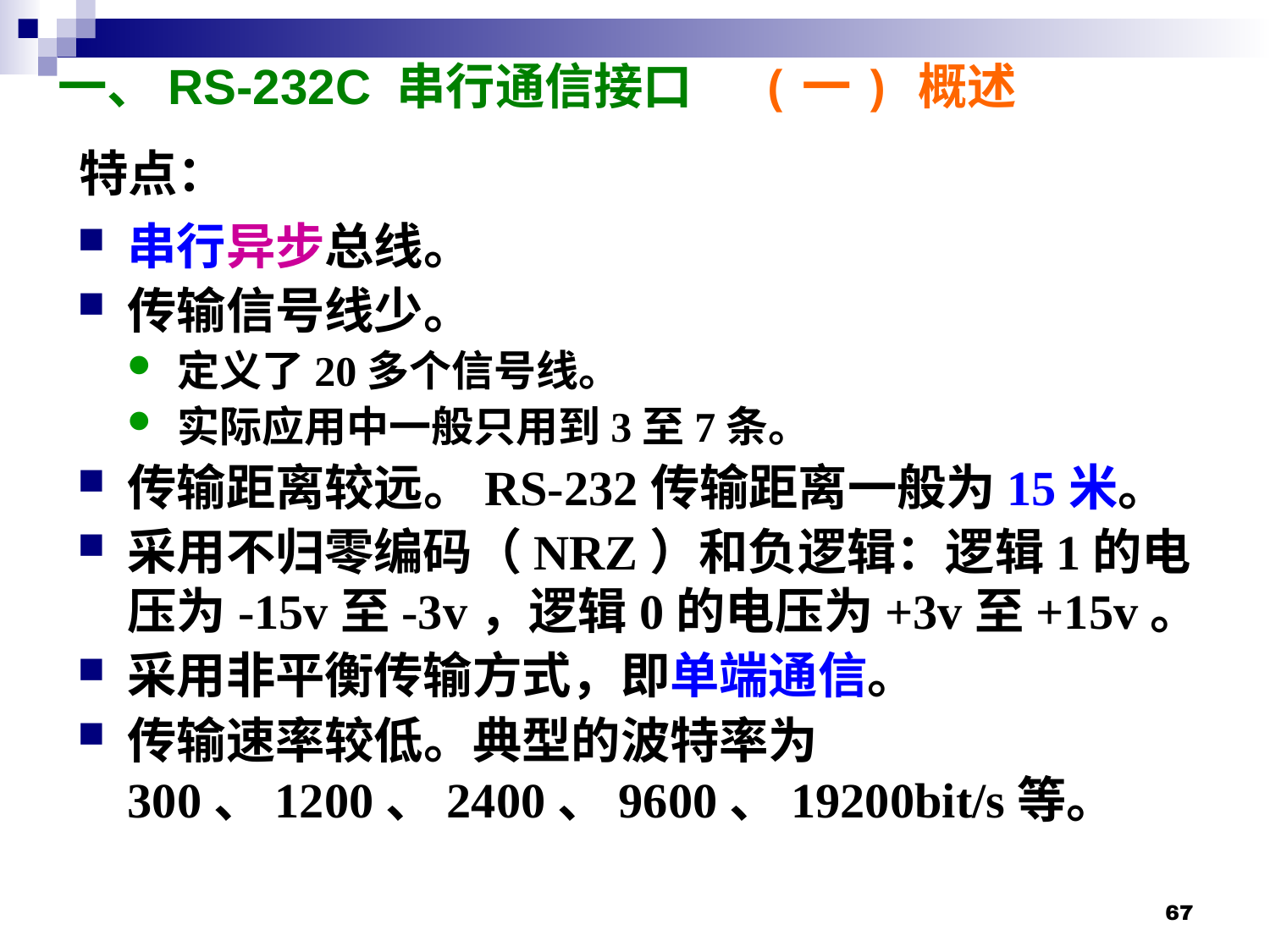

# 一、RS-232C 串行通信接口     (一) 概述
特点：
串行异步总线。
传输信号线少。
定义了20多个信号线。
实际应用中一般只用到3至7条。
传输距离较远。RS-232传输距离一般为15米。
采用不归零编码（NRZ）和负逻辑：逻辑1的电压为-15v至-3v，逻辑0的电压为+3v至+15v。
采用非平衡传输方式，即单端通信。
传输速率较低。典型的波特率为300、1200、2400、9600、19200bit/s等。
67